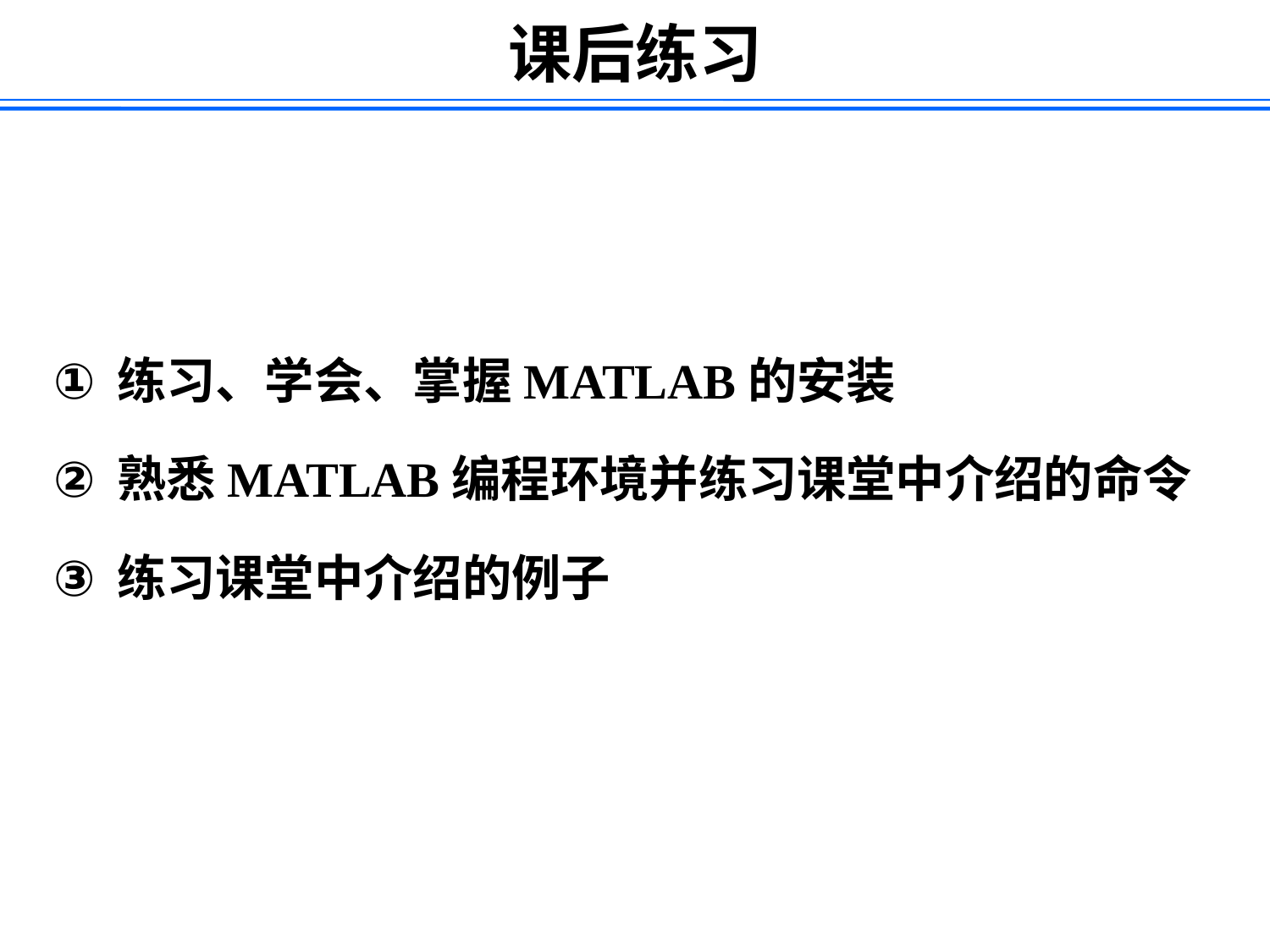

课后练习

练习、学会、掌握MATLAB的安装
熟悉MATLAB编程环境并练习课堂中介绍的命令
练习课堂中介绍的例子